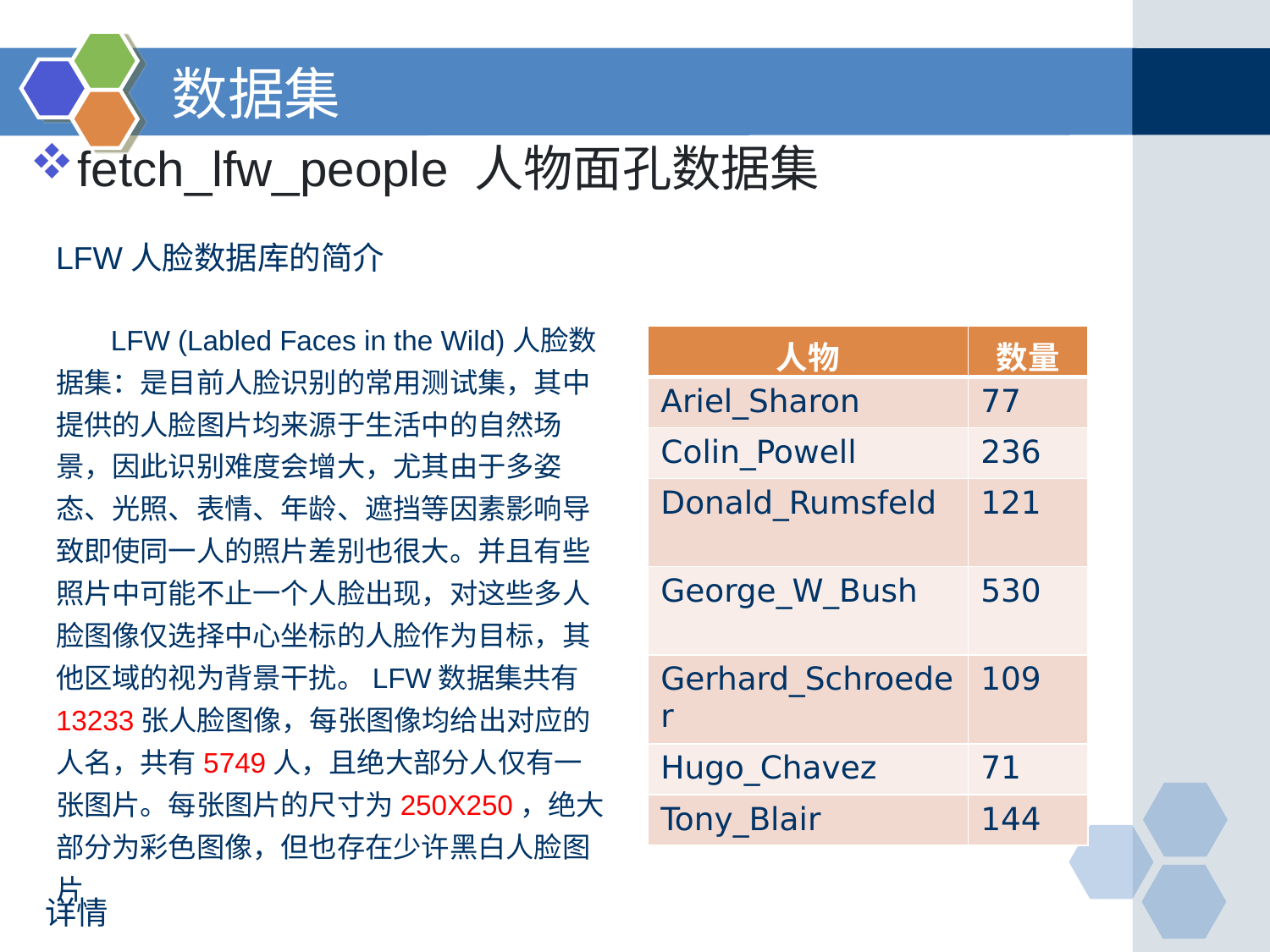

# 数据集
fetch_lfw_people 人物面孔数据集

LFW人脸数据库的简介

       LFW (Labled Faces in the Wild)人脸数据集：是目前人脸识别的常用测试集，其中提供的人脸图片均来源于生活中的自然场景，因此识别难度会增大，尤其由于多姿态、光照、表情、年龄、遮挡等因素影响导致即使同一人的照片差别也很大。并且有些照片中可能不止一个人脸出现，对这些多人脸图像仅选择中心坐标的人脸作为目标，其他区域的视为背景干扰。LFW数据集共有13233张人脸图像，每张图像均给出对应的人名，共有5749人，且绝大部分人仅有一张图片。每张图片的尺寸为250X250，绝大部分为彩色图像，但也存在少许黑白人脸图片
| 人物 | 数量 |
| --- | --- |
| Ariel\_Sharon | 77 |
| Colin\_Powell | 236 |
| Donald\_Rumsfeld | 121 |
| George\_W\_Bush | 530 |
| Gerhard\_Schroeder | 109 |
| Hugo\_Chavez | 71 |
| Tony\_Blair | 144 |
详情